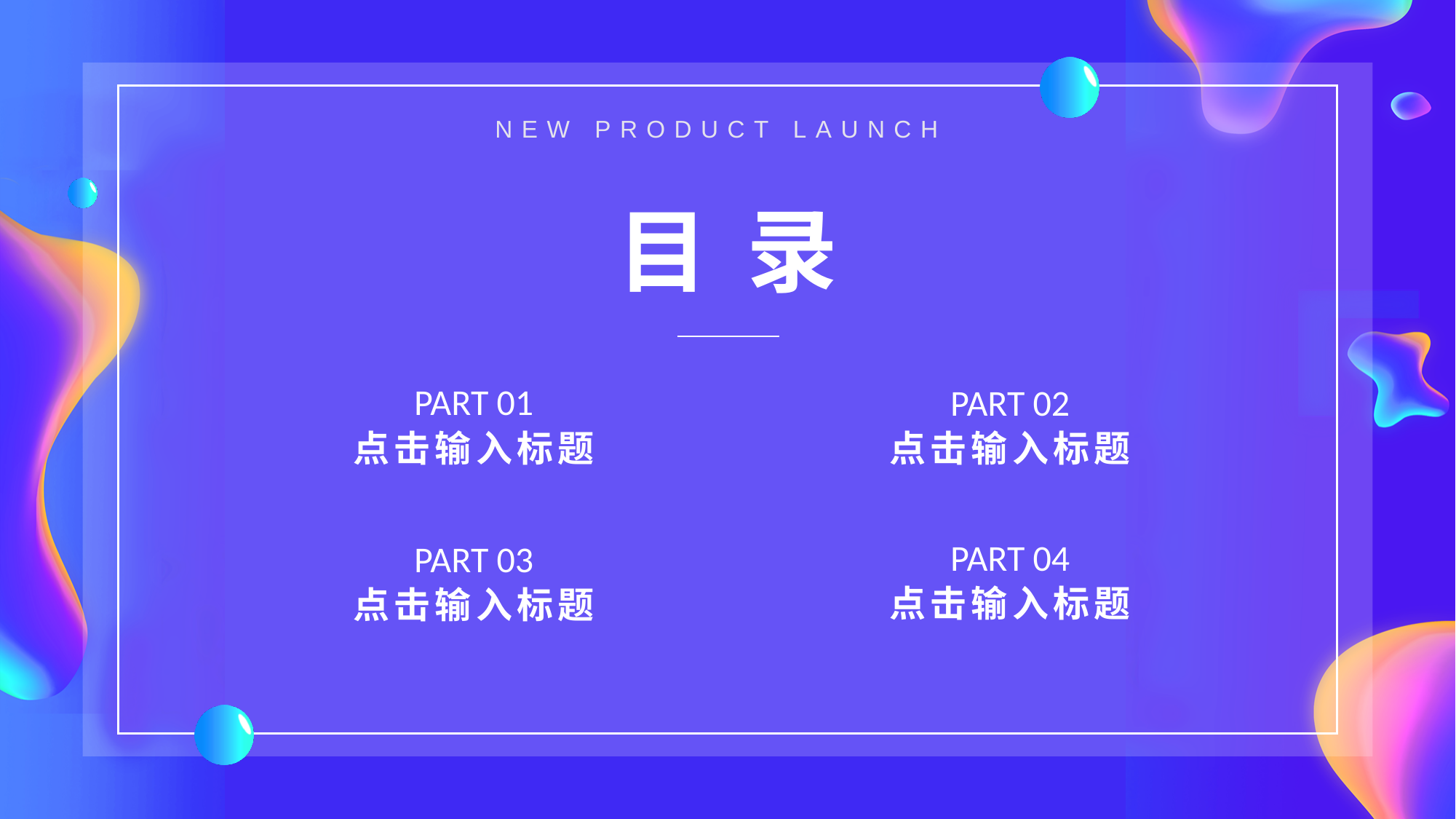

目 录
PART 01
PART 02
点击输入标题
点击输入标题
PART 04
PART 03
点击输入标题
点击输入标题